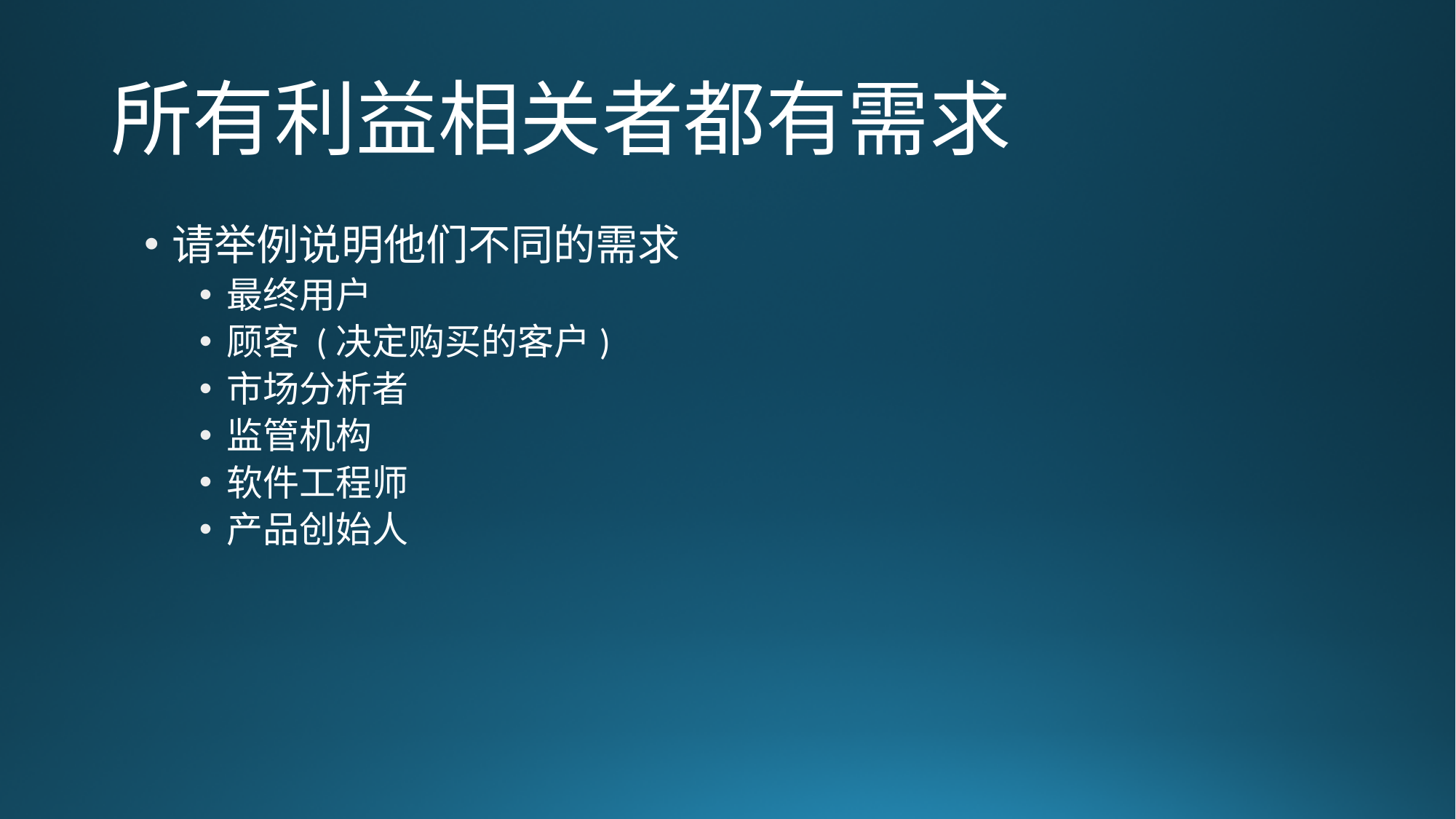

# 所有利益相关者都有需求
请举例说明他们不同的需求
最终用户
顾客 (决定购买的客户)
市场分析者
监管机构
软件工程师
产品创始人